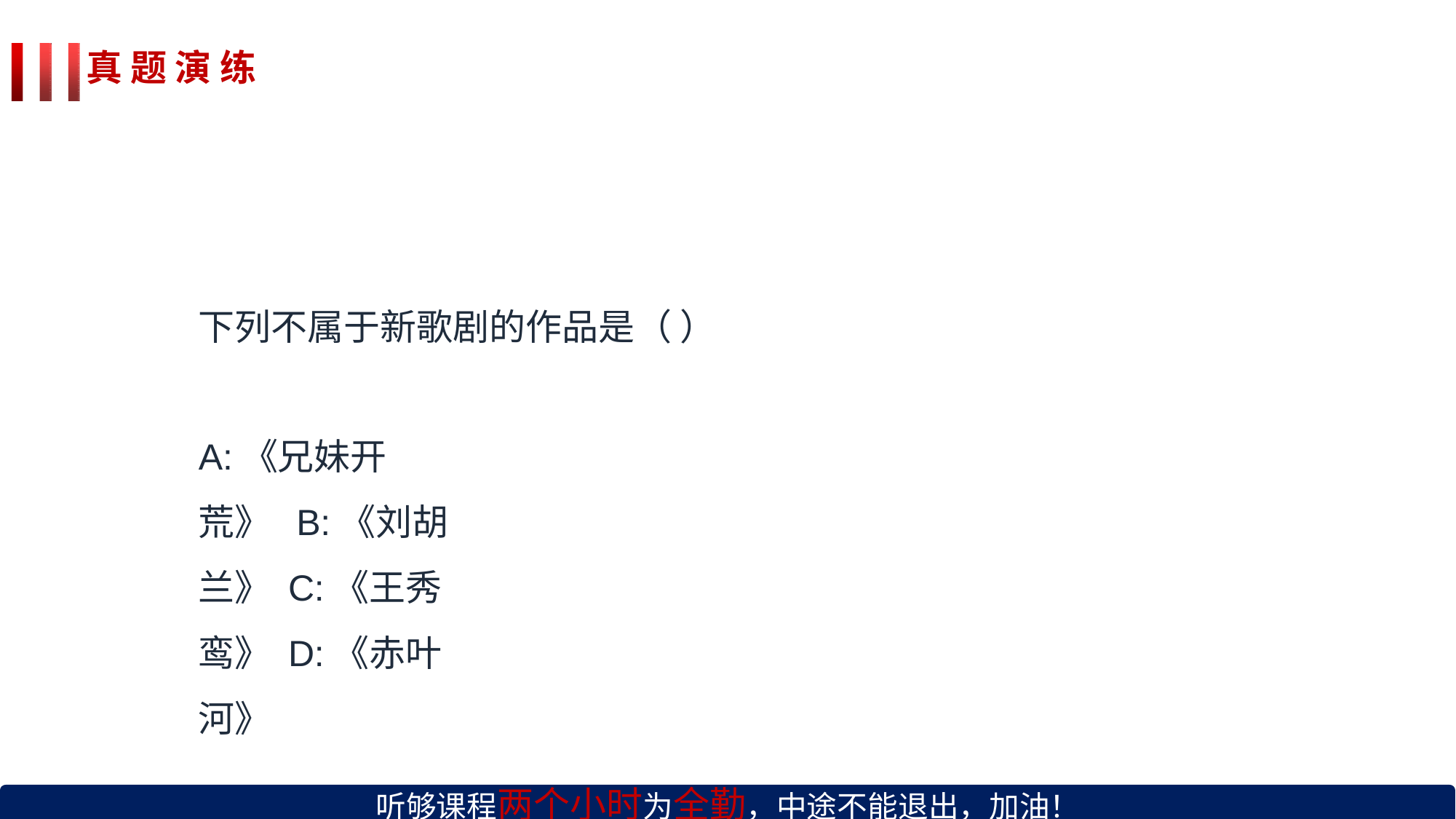

# 真 题 演 练

下列不属于新歌剧的作品是（ ）

A:《兄妹开荒》  B:《刘胡兰》 C:《王秀鸾》 D:《赤叶河》
82

听够课程两个小时为全勤，中途不能退出，加油！